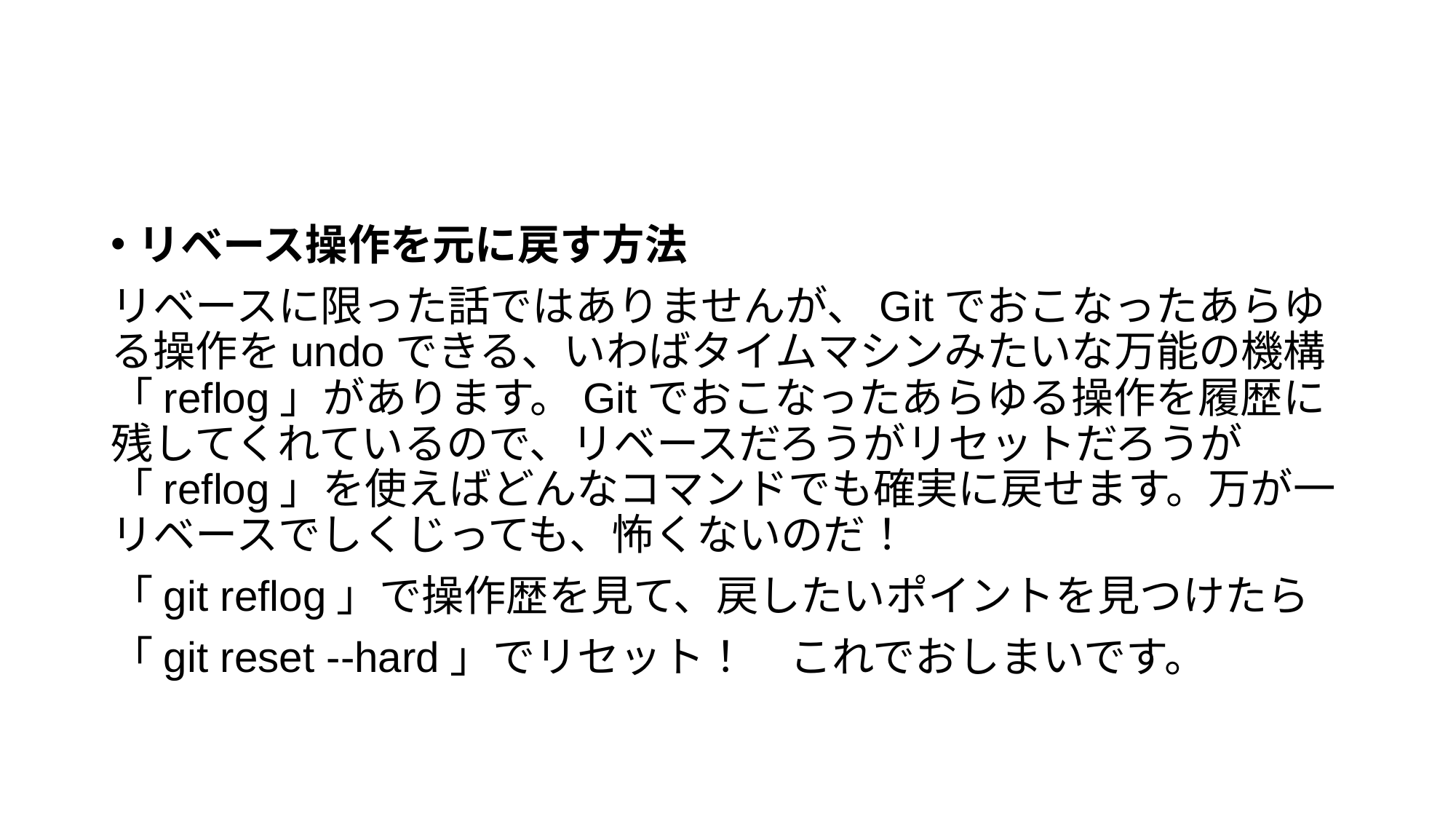

#
リベース操作を元に戻す方法
リベースに限った話ではありませんが、Gitでおこなったあらゆる操作をundoできる、いわばタイムマシンみたいな万能の機構「reflog」があります。Gitでおこなったあらゆる操作を履歴に残してくれているので、リベースだろうがリセットだろうが「reflog」を使えばどんなコマンドでも確実に戻せます。万が一リベースでしくじっても、怖くないのだ！
「git reflog」で操作歴を見て、戻したいポイントを見つけたら
「git reset --hard」でリセット！　これでおしまいです。